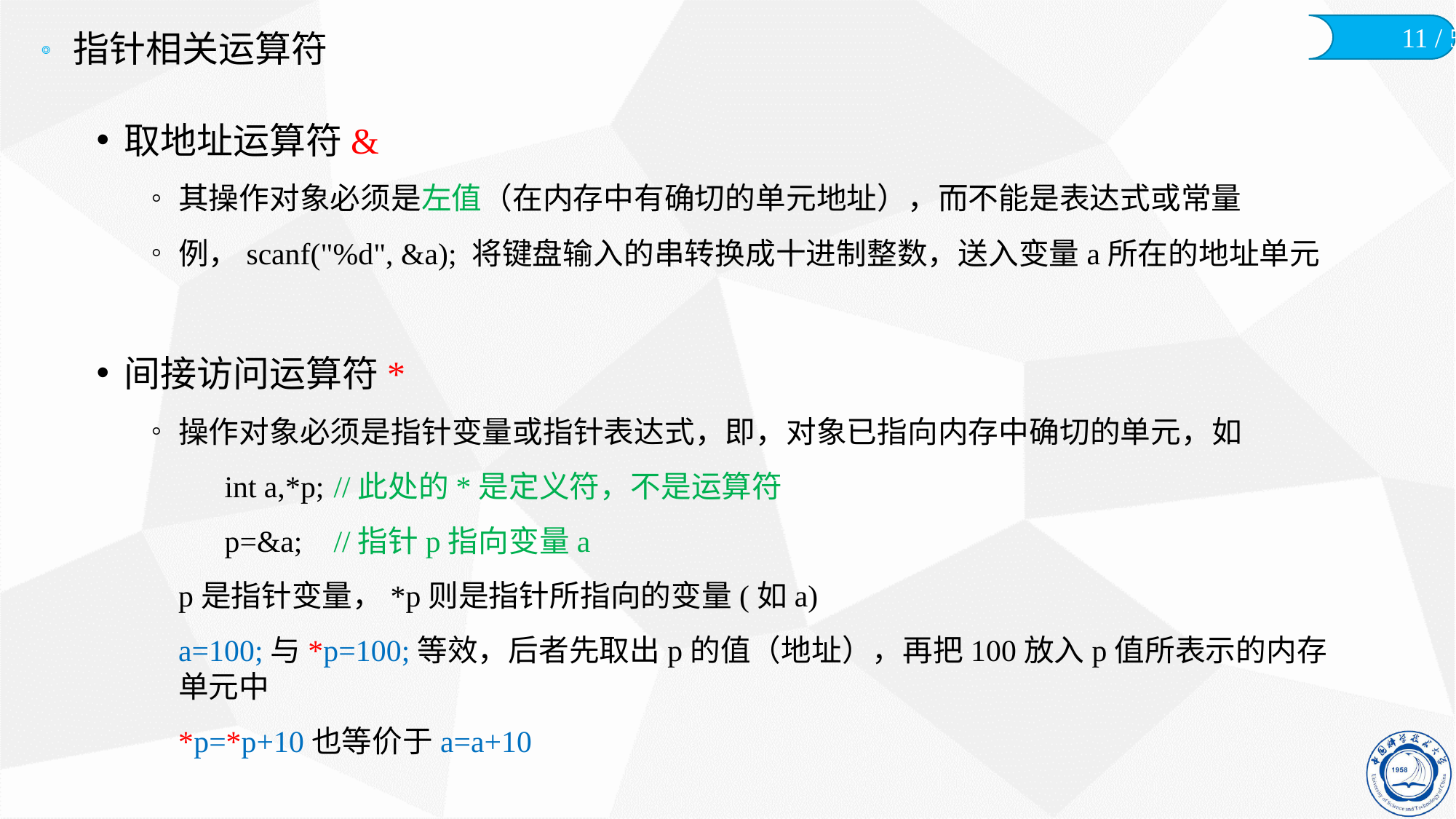

# 指针相关运算符
取地址运算符&
其操作对象必须是左值（在内存中有确切的单元地址），而不能是表达式或常量
例，scanf("%d", &a); 将键盘输入的串转换成十进制整数，送入变量a所在的地址单元

间接访问运算符*
操作对象必须是指针变量或指针表达式，即，对象已指向内存中确切的单元，如
int a,*p;	//此处的*是定义符，不是运算符
p=&a;	//指针p指向变量a
	p是指针变量，*p则是指针所指向的变量(如a)
	a=100;与*p=100;等效，后者先取出p的值（地址），再把100放入p值所表示的内存单元中
	*p=*p+10也等价于a=a+10